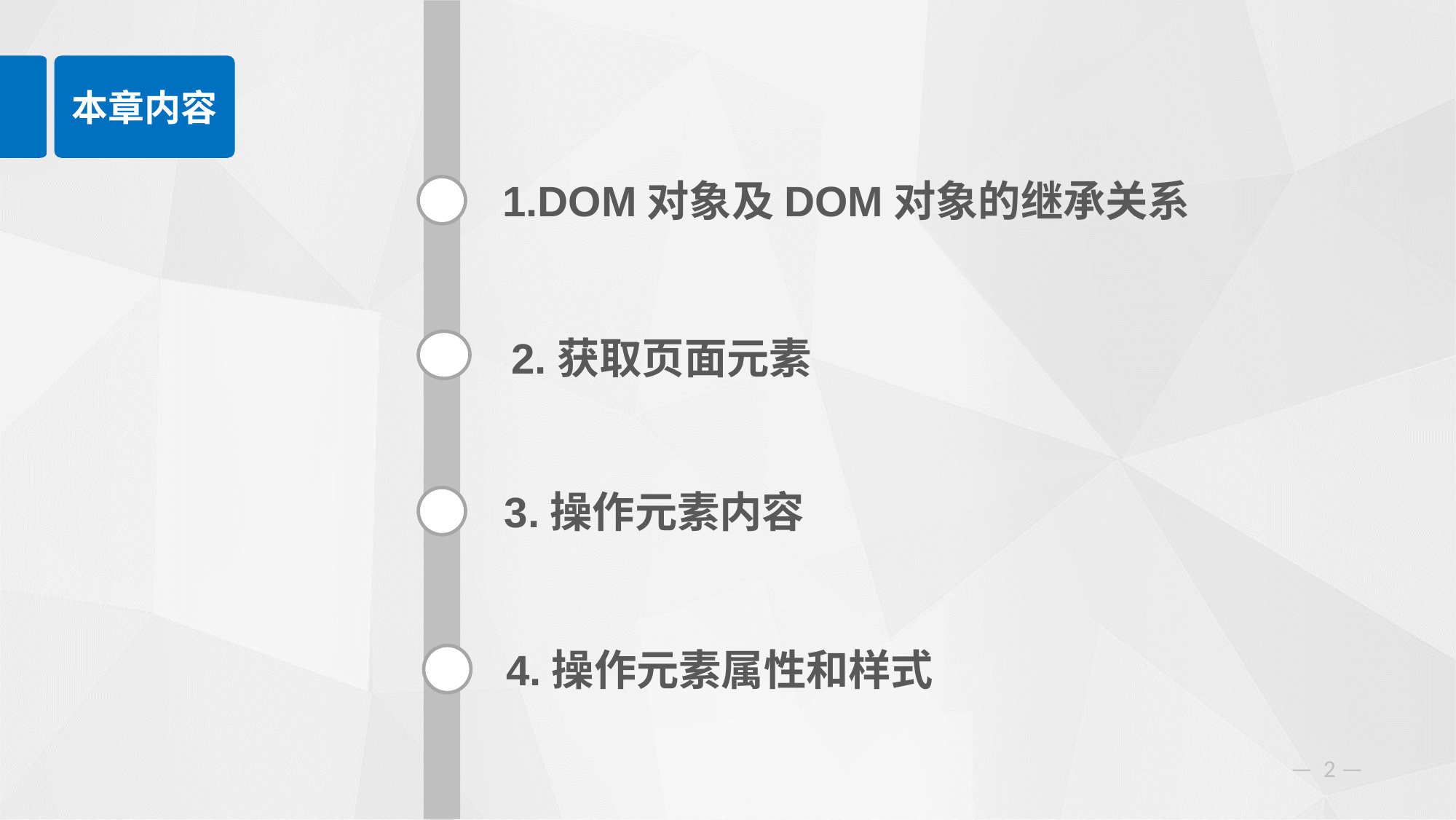

本章内容

1.DOM对象及DOM对象的继承关系

2.获取页面元素

3.操作元素内容

4.操作元素属性和样式

—  2 —